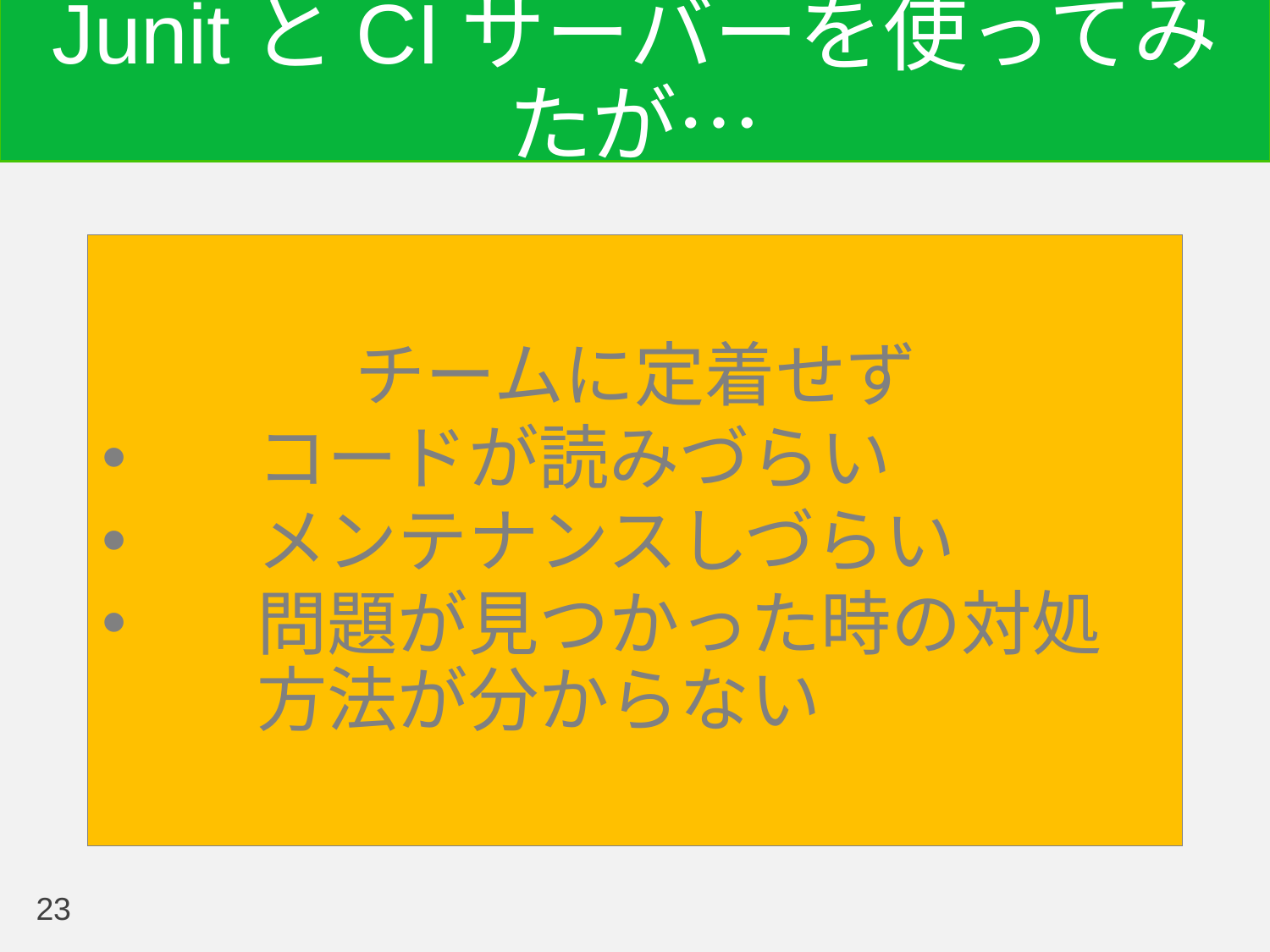

# JunitとCIサーバーを使ってみたが…
チームに定着せず
コードが読みづらい
メンテナンスしづらい
問題が見つかった時の対処方法が分からない
23